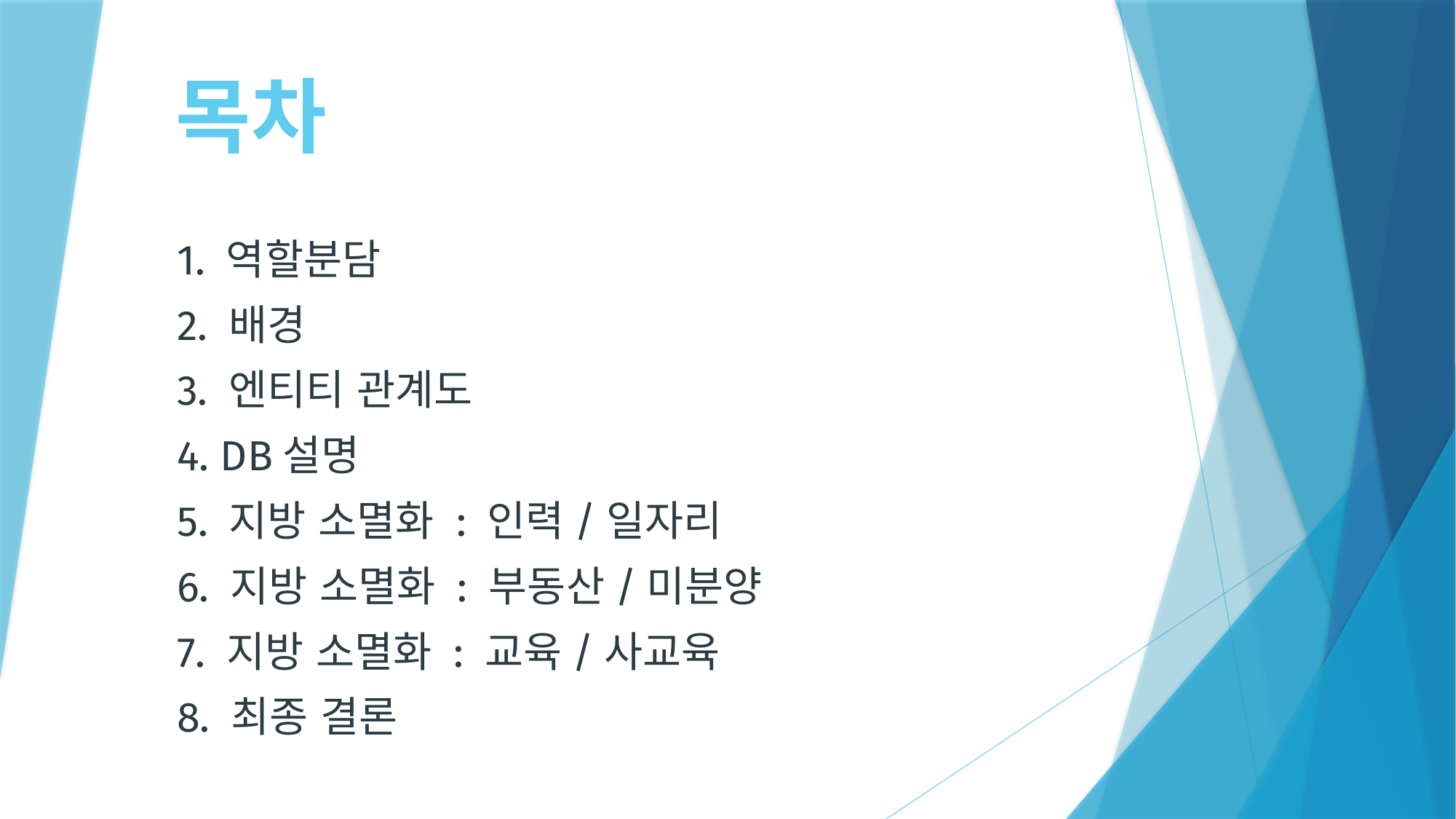

목차
1. 역할분담
2. 배경
3. 엔티티 관계도
4. DB설명
5. 지방 소멸화 : 인력/일자리
6. 지방 소멸화 : 부동산/미분양
7. 지방 소멸화 : 교육/사교육
8. 최종 결론